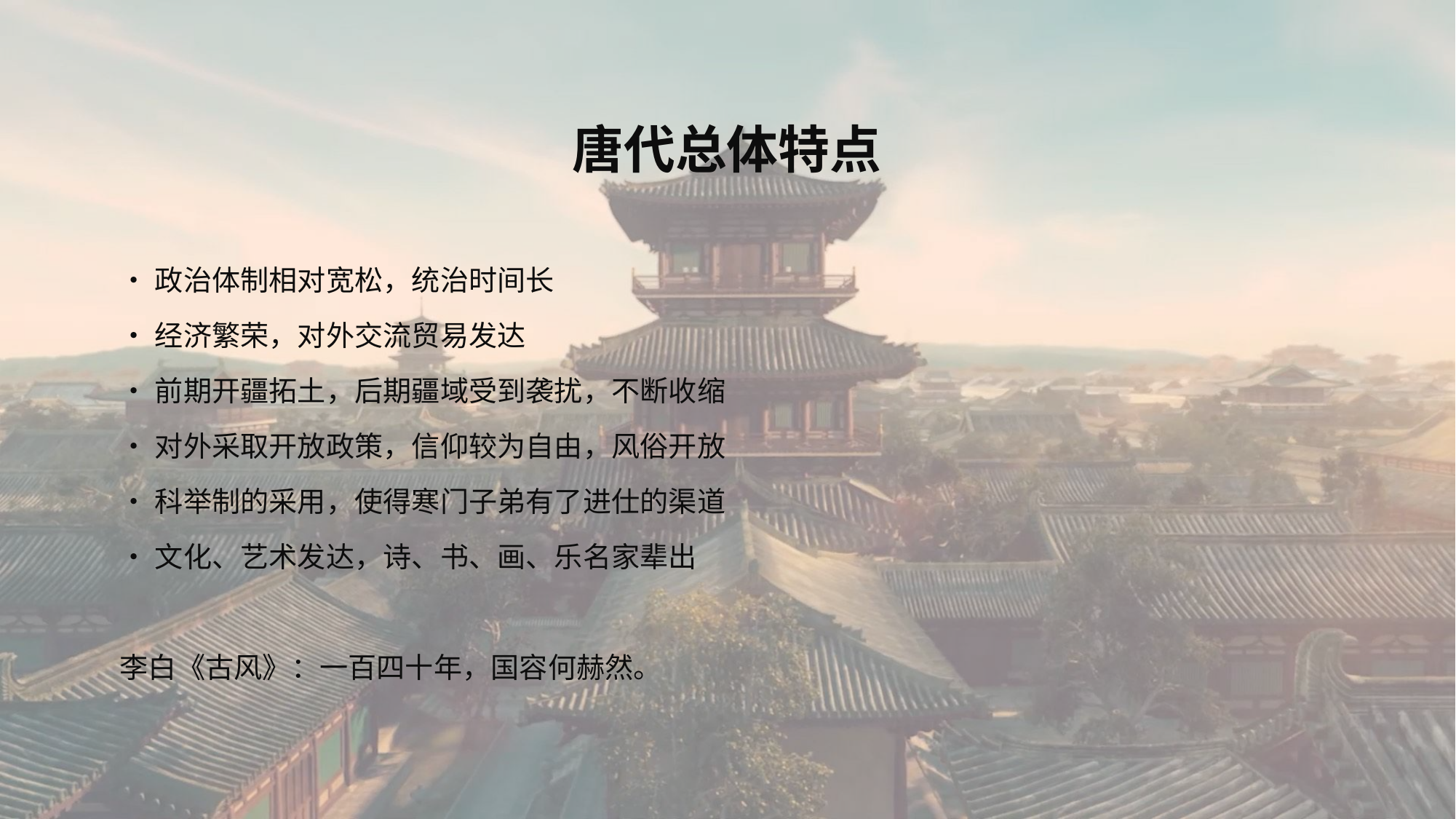

# 唐代总体特点
•政治体制相对宽松，统治时间长
•经济繁荣，对外交流贸易发达
•前期开疆拓土，后期疆域受到袭扰，不断收缩
•对外采取开放政策，信仰较为自由，风俗开放
•科举制的采用，使得寒门子弟有了进仕的渠道
•文化、艺术发达，诗、书、画、乐名家辈出

李白《古风》：一百四十年，国容何赫然。